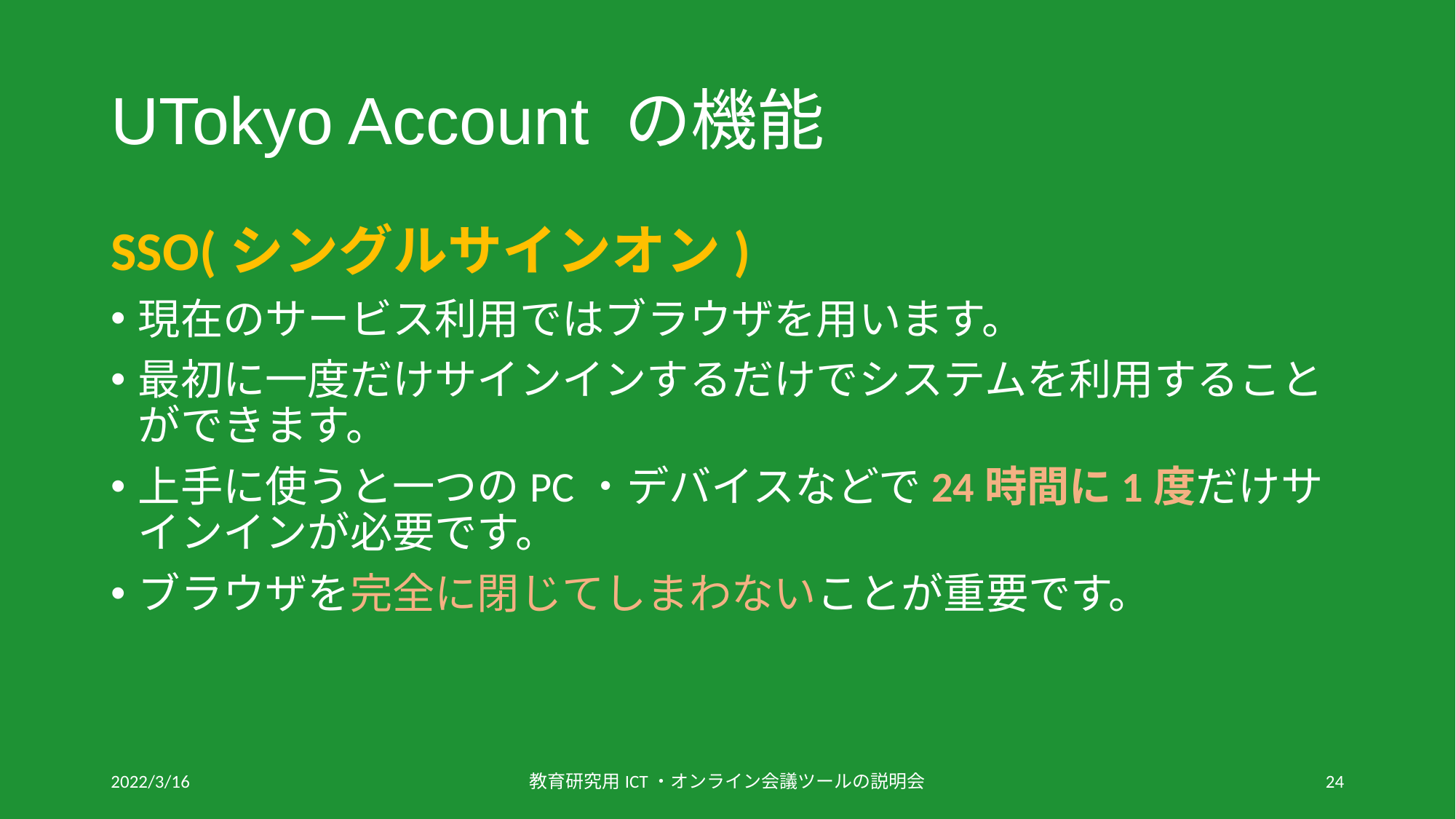

# UTokyo Account の機能
SSO(シングルサインオン)
現在のサービス利用ではブラウザを用います。
最初に一度だけサインインするだけでシステムを利用することができます。
上手に使うと一つのPC・デバイスなどで24時間に1度だけサインインが必要です。
ブラウザを完全に閉じてしまわないことが重要です。
2022/3/16
教育研究用ICT・オンライン会議ツールの説明会
24